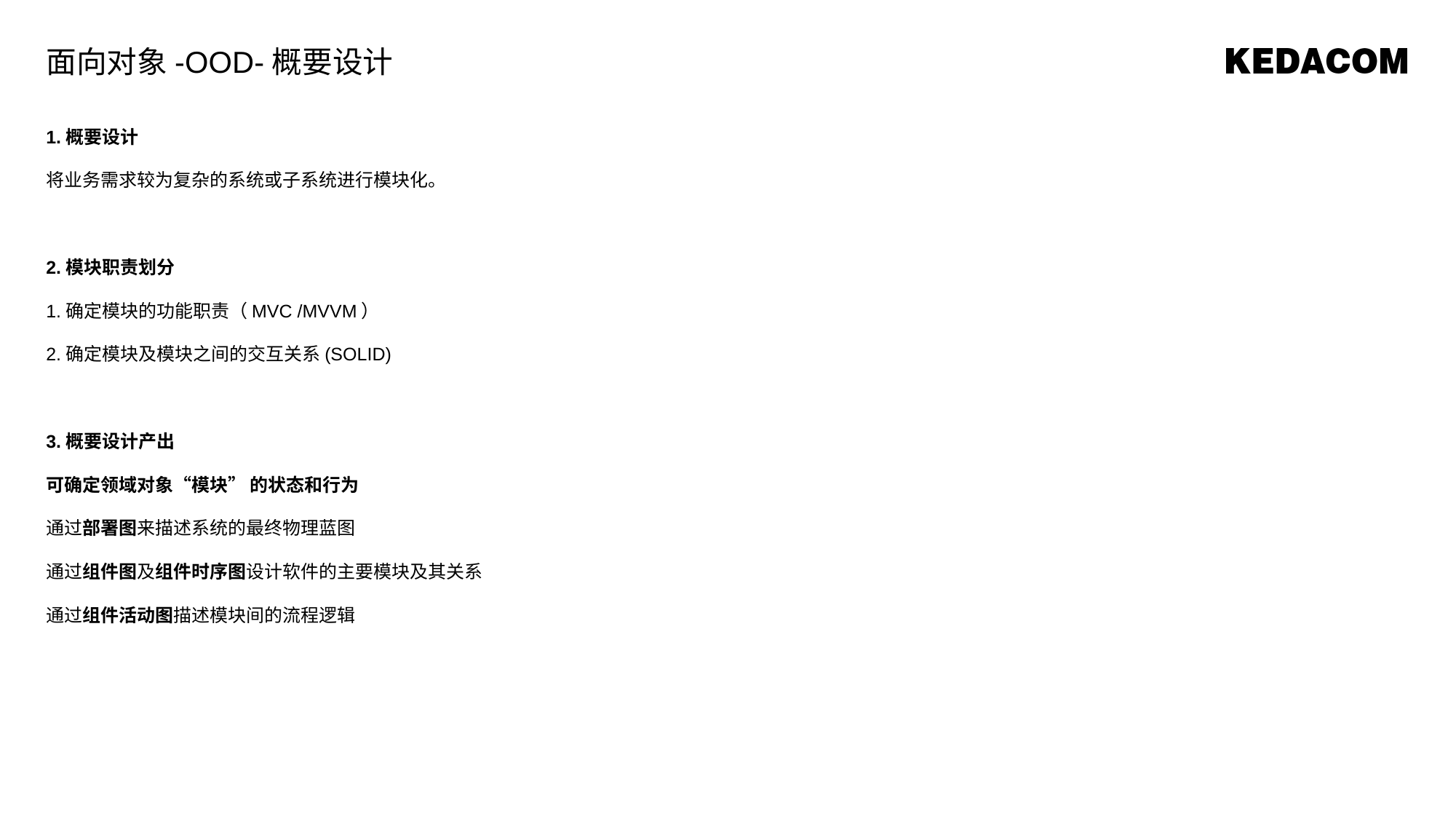

面向对象-OOD-概要设计
1.概要设计
将业务需求较为复杂的系统或子系统进行模块化。

2.模块职责划分
1.确定模块的功能职责（MVC /MVVM）
2.确定模块及模块之间的交互关系(SOLID)

3.概要设计产出
可确定领域对象“模块” 的状态和行为
通过部署图来描述系统的最终物理蓝图
通过组件图及组件时序图设计软件的主要模块及其关系
通过组件活动图描述模块间的流程逻辑